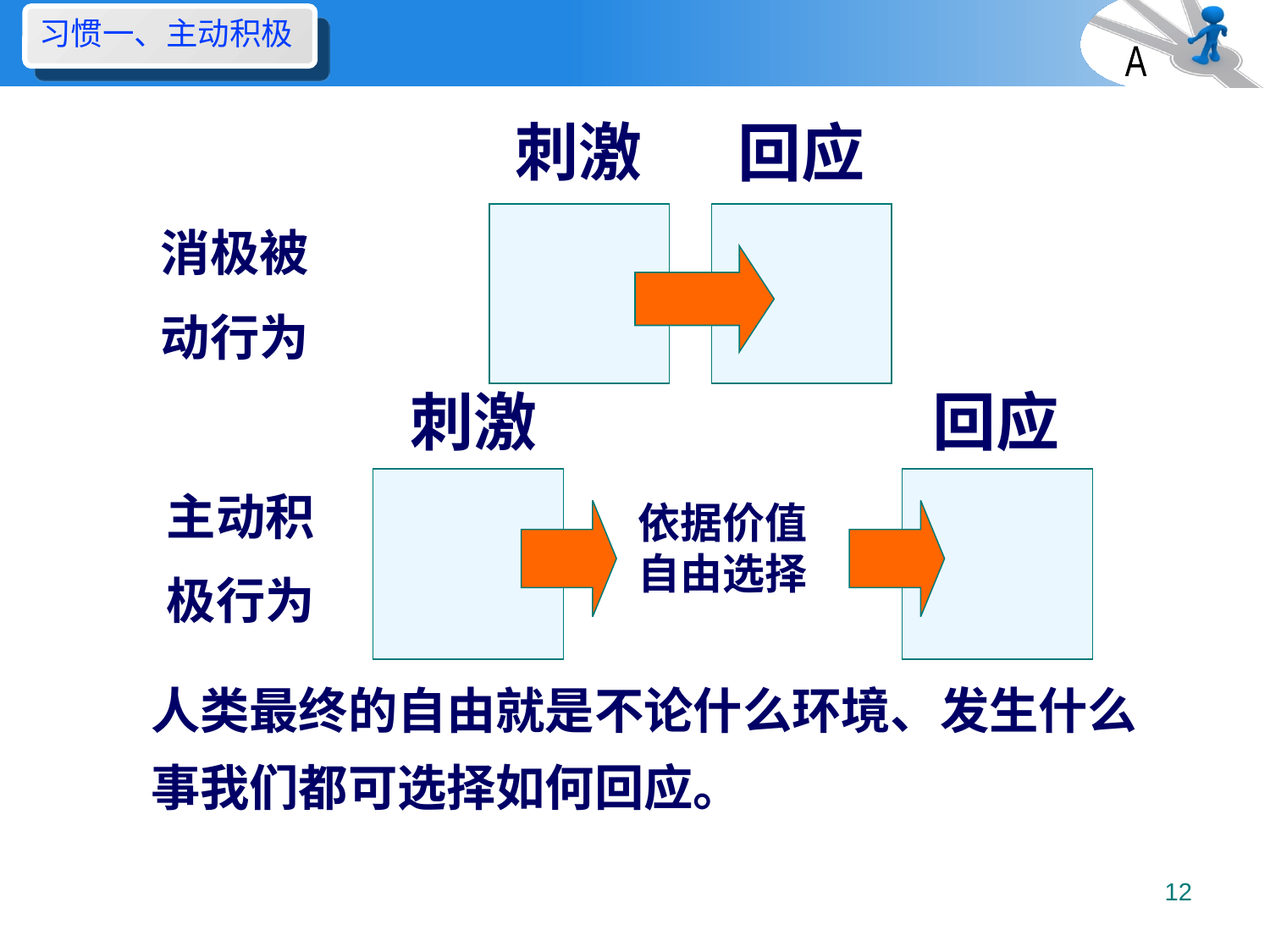

习惯一、主动积极
A
刺激
回应

消极被
动行为

刺激
回应

主动积
极行为
依据价值自由选择

人类最终的自由就是不论什么环境、发生什么事我们都可选择如何回应。
12